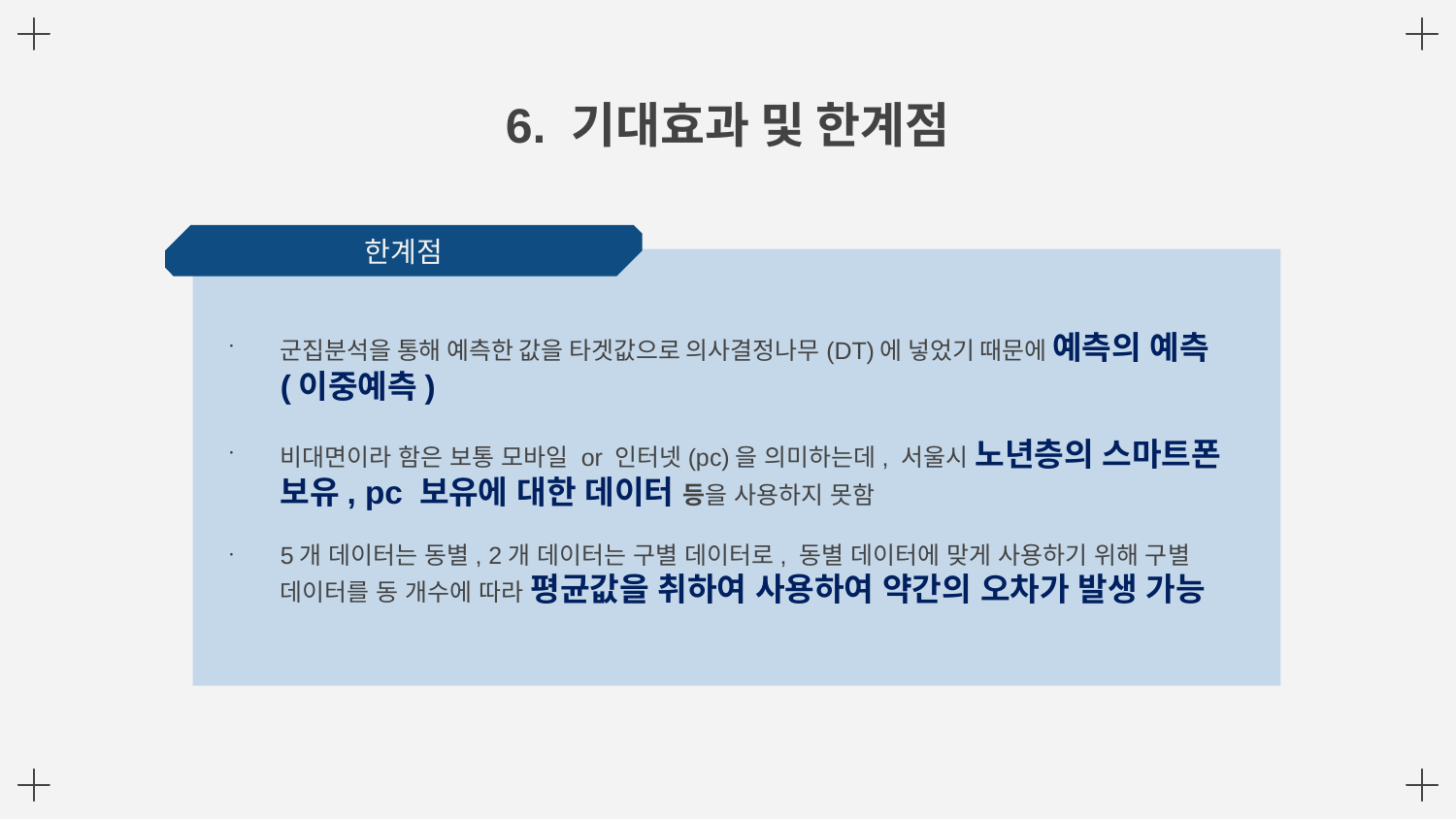

# 6. 기대효과 및 한계점
한계점
군집분석을 통해 예측한 값을 타겟값으로 의사결정나무(DT)에 넣었기 때문에 예측의 예측 (이중예측)

비대면이라 함은 보통 모바일 or 인터넷(pc)을 의미하는데, 서울시 노년층의 스마트폰 보유, pc 보유에 대한 데이터 등을 사용하지 못함

5개 데이터는 동별, 2개 데이터는 구별 데이터로, 동별 데이터에 맞게 사용하기 위해 구별 데이터를 동 개수에 따라 평균값을 취하여 사용하여 약간의 오차가 발생 가능